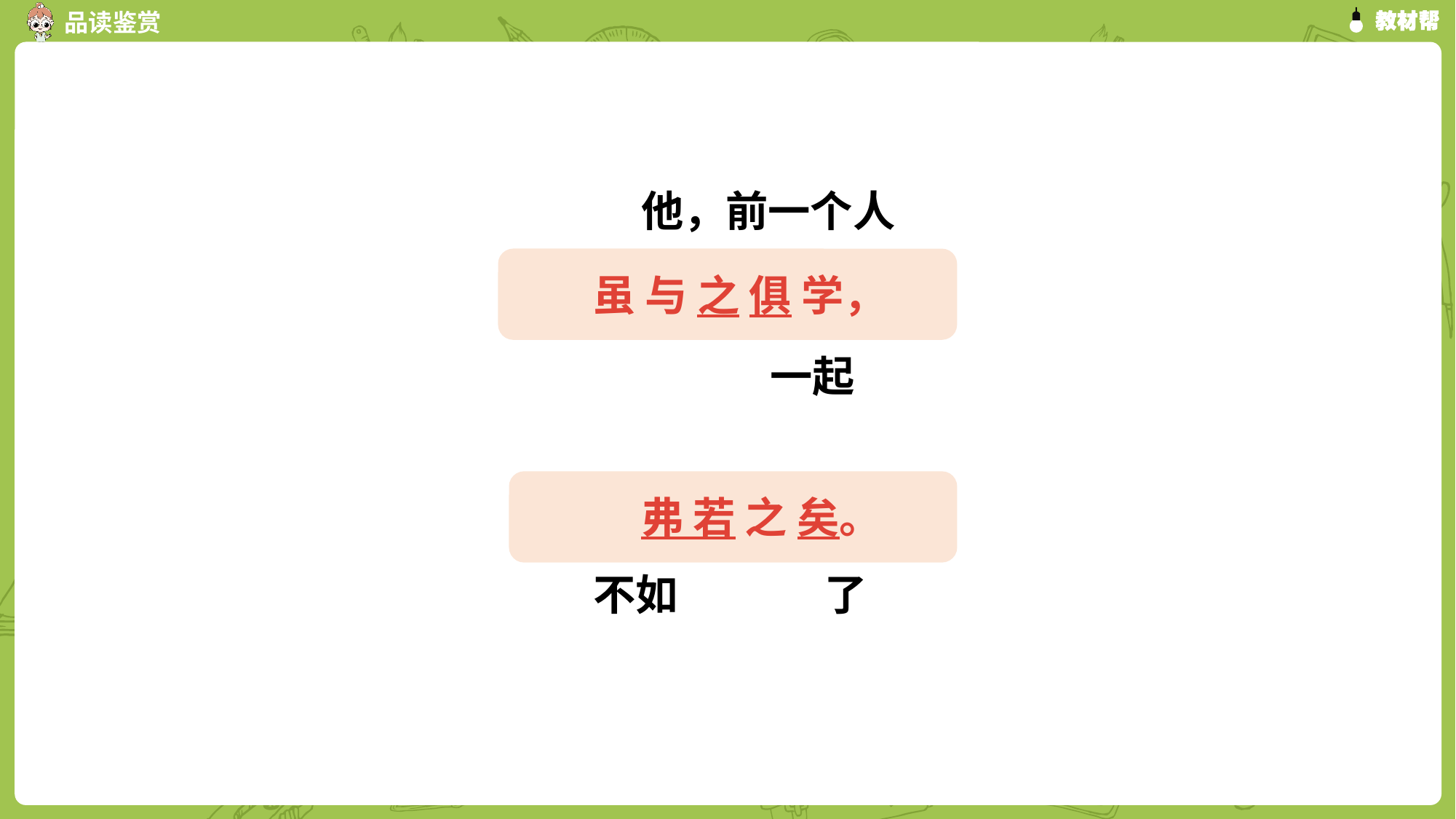

他，前一个人

虽 与 之 俱 学，
一起

弗 若 之 矣。
不如
了